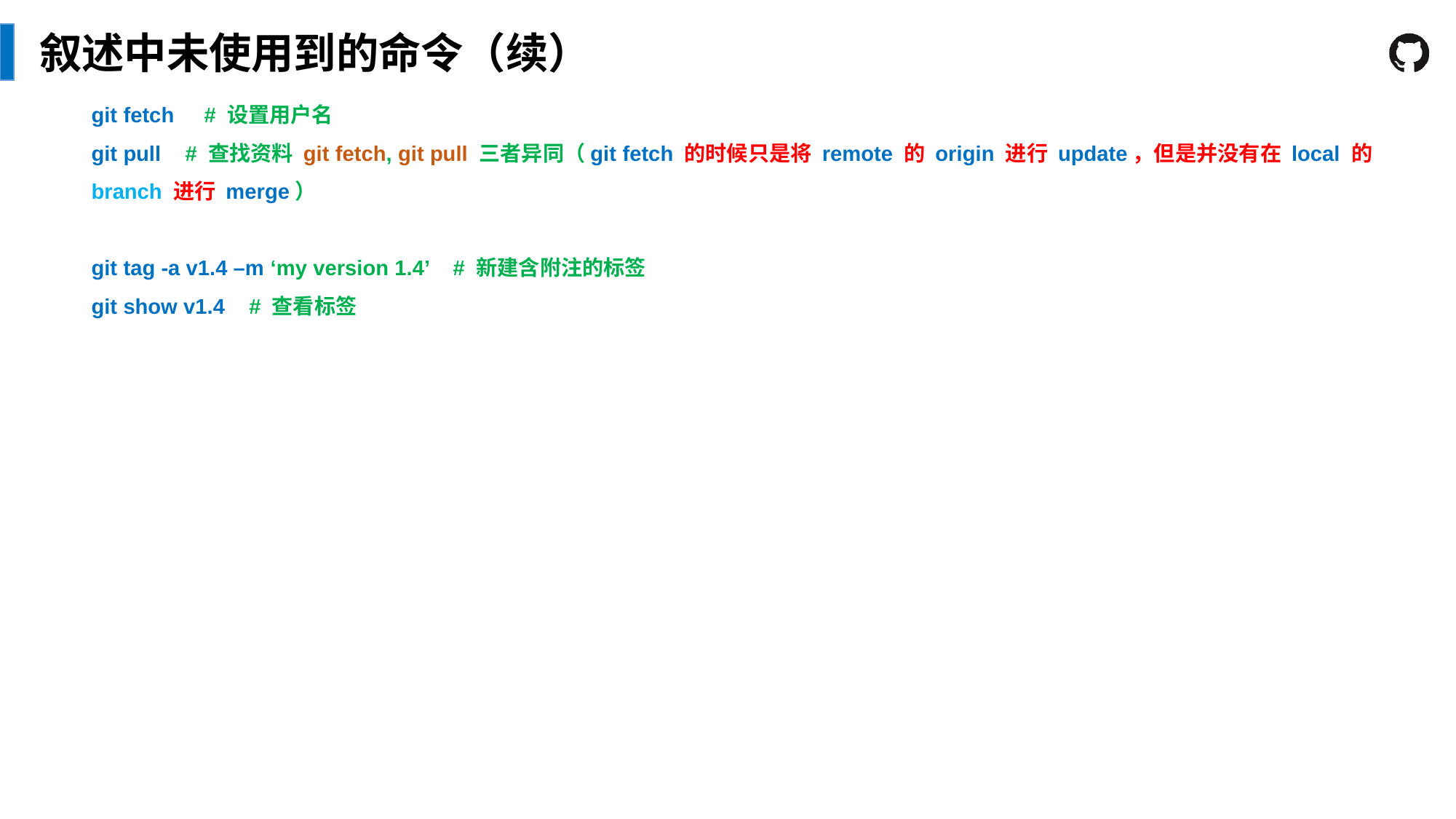

叙述中未使用到的命令（续）
git fetch     # 设置用户名
git pull    # 查找资料 git fetch, git pull 三者异同（git fetch 的时候只是将 remote 的 origin 进行 update，但是并没有在 local 的 branch 进行 merge）

git tag -a v1.4 –m ‘my version 1.4’    # 新建含附注的标签
git show v1.4    # 查看标签